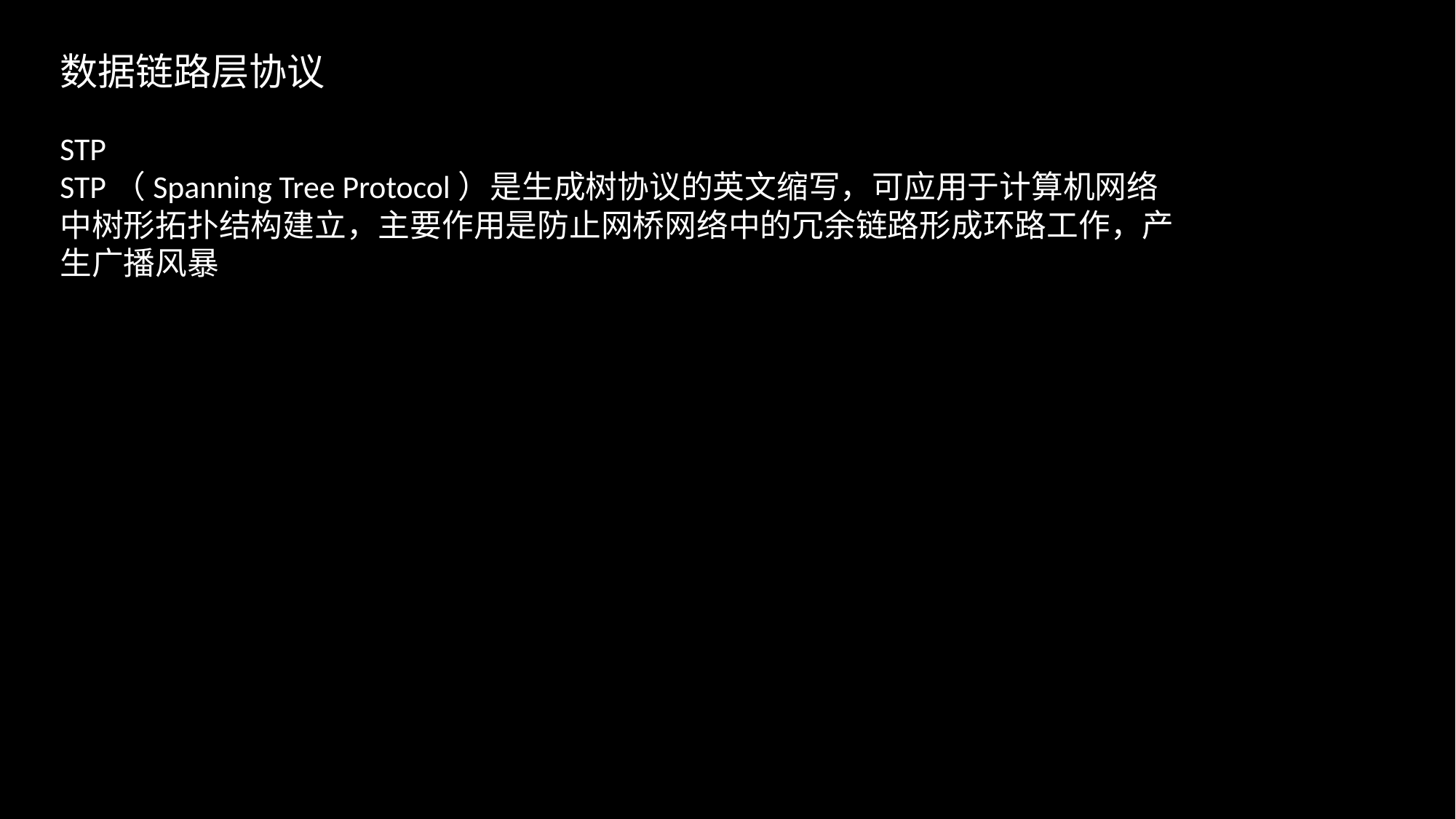

数据链路层协议
STP
STP（Spanning Tree Protocol）是生成树协议的英文缩写，可应用于计算机网络中树形拓扑结构建立，主要作用是防止网桥网络中的冗余链路形成环路工作，产生广播风暴